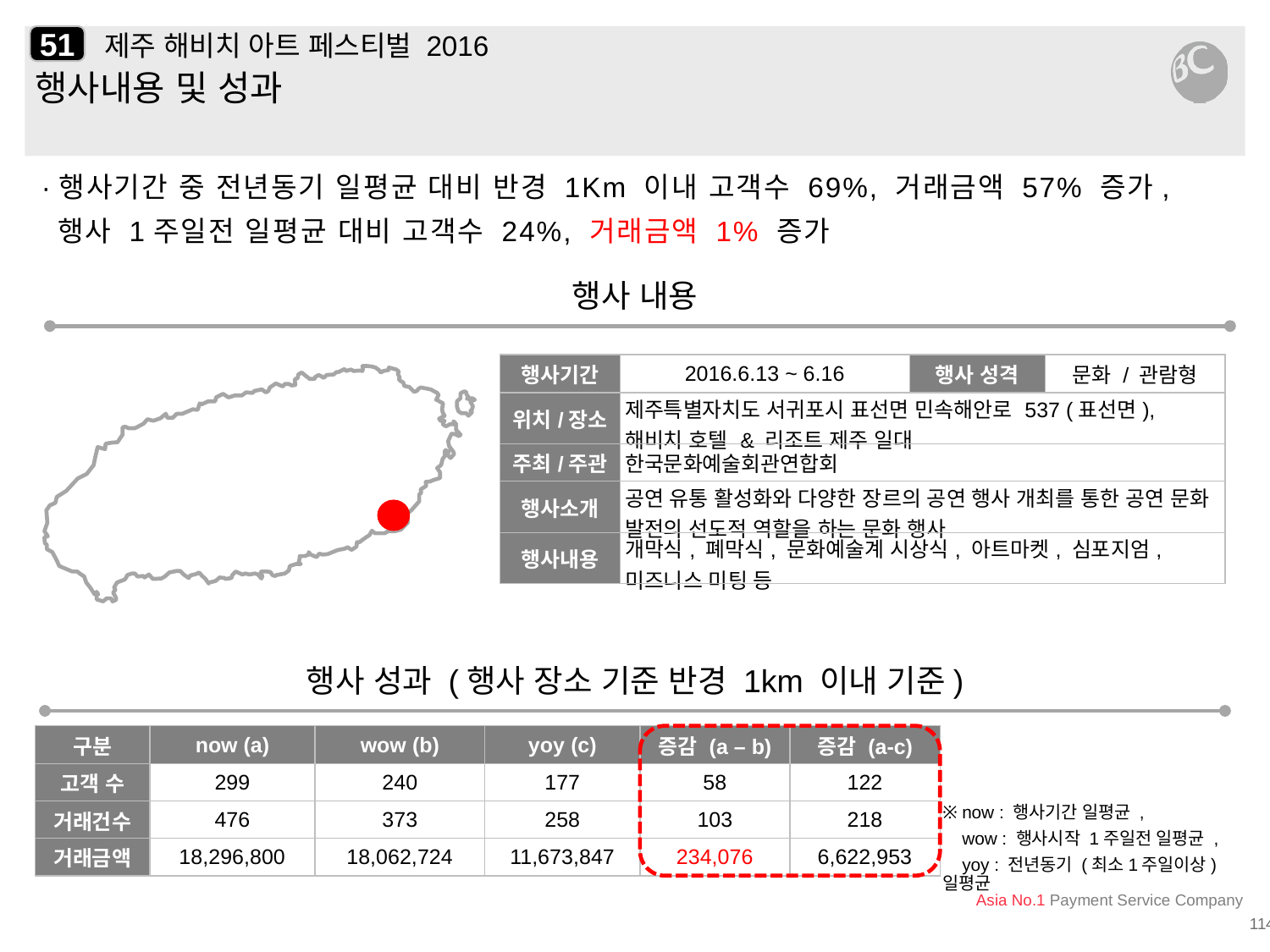

51
# 제주 해비치 아트 페스티벌 2016
행사내용 및 성과
·행사기간 중 전년동기 일평균 대비 반경 1Km 이내 고객수 69%, 거래금액 57% 증가,
 행사 1주일전 일평균 대비 고객수 24%, 거래금액 1% 증가
행사 내용
| 행사기간 | 2016.6.13 ~ 6.16 | 행사 성격 | 문화 / 관람형 |
| --- | --- | --- | --- |
| 위치/장소 | 제주특별자치도 서귀포시 표선면 민속해안로 537 (표선면), 해비치 호텔 & 리조트 제주 일대 |  |  |
| 주최/주관 | 한국문화예술회관연합회 |  |  |
| 행사소개 | 공연 유통 활성화와 다양한 장르의 공연 행사 개최를 통한 공연 문화 발전의 선도적 역할을 하는 문화 행사 |  |  |
| 행사내용 | 개막식, 폐막식, 문화예술계 시상식, 아트마켓, 심포지엄, 미즈니스 미팅 등 |  |  |

행사 성과 (행사 장소 기준 반경 1km 이내 기준)
| 구분 | now (a) | wow (b) | yoy (c) | 증감 (a – b) | 증감 (a-c) |
| --- | --- | --- | --- | --- | --- |
| 고객 수 | 299 | 240 | 177 | 58 | 122 |
| 거래건수 | 476 | 373 | 258 | 103 | 218 |
| 거래금액 | 18,296,800 | 18,062,724 | 11,673,847 | 234,076 | 6,622,953 |

※ now : 행사기간 일평균 ,
    wow : 행사시작 1주일전 일평균 ,
    yoy : 전년동기 (최소1주일이상) 일평균